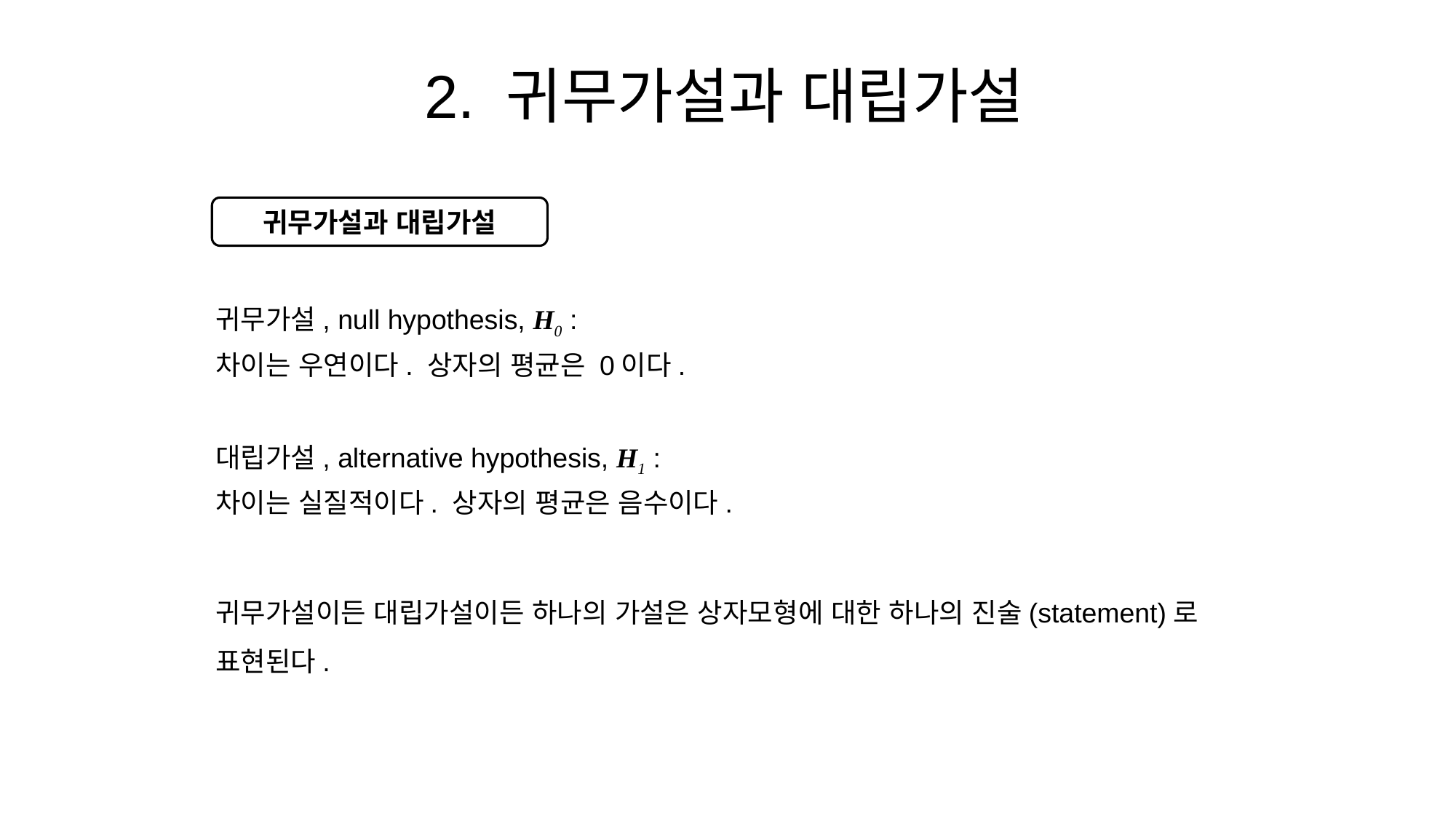

2. 귀무가설과 대립가설
귀무가설과 대립가설
귀무가설, null hypothesis, H0 :
차이는 우연이다. 상자의 평균은 0이다.

대립가설, alternative hypothesis, H1 :
차이는 실질적이다. 상자의 평균은 음수이다.

귀무가설이든 대립가설이든 하나의 가설은 상자모형에 대한 하나의 진술(statement)로 표현된다.